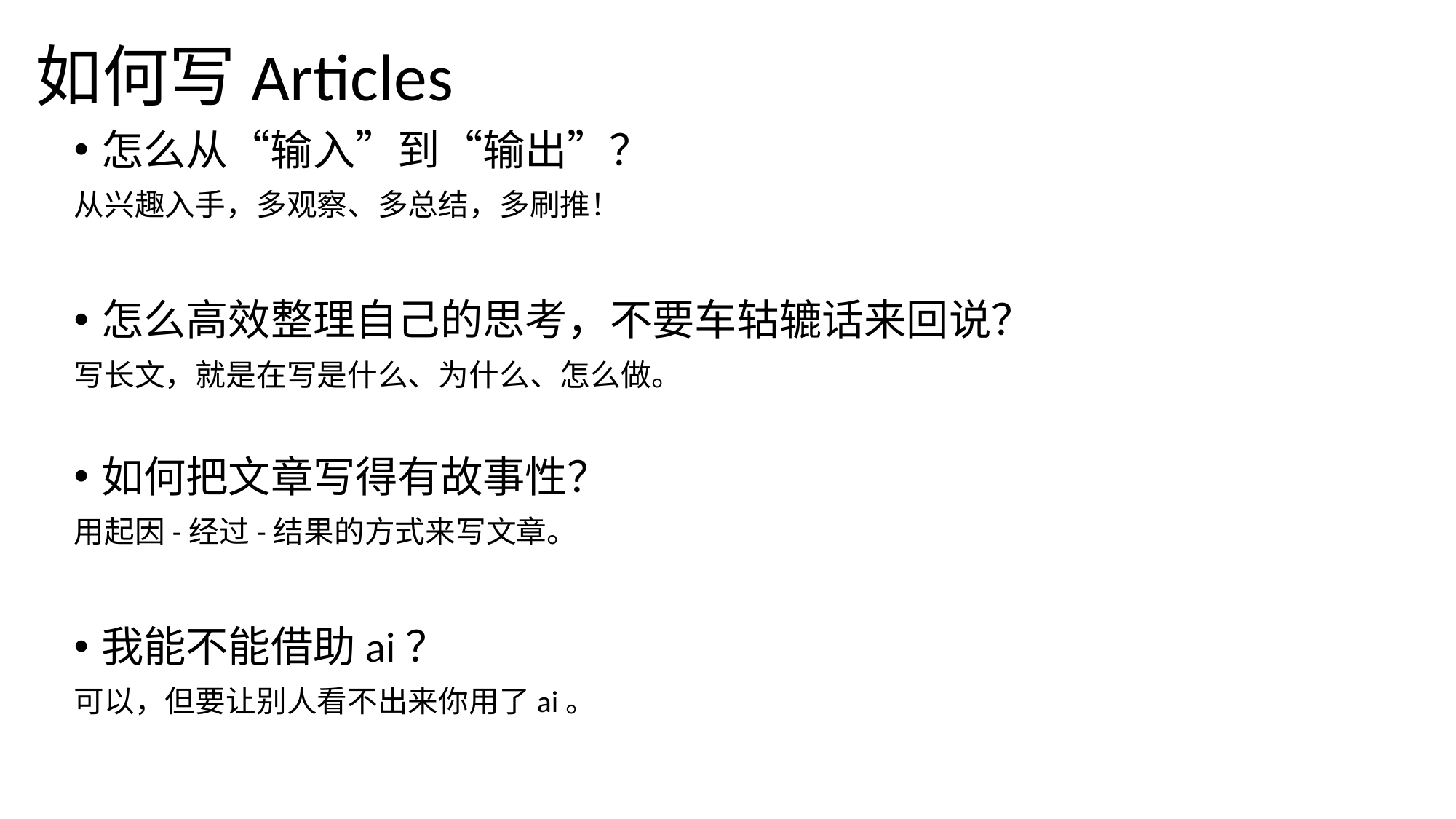

# 如何写Articles
怎么从“输入”到“输出”？
从兴趣入手，多观察、多总结，多刷推！

怎么高效整理自己的思考，不要车轱辘话来回说？
写长文，就是在写是什么、为什么、怎么做。

如何把文章写得有故事性？
用起因-经过-结果的方式来写文章。

我能不能借助ai？
可以，但要让别人看不出来你用了ai。